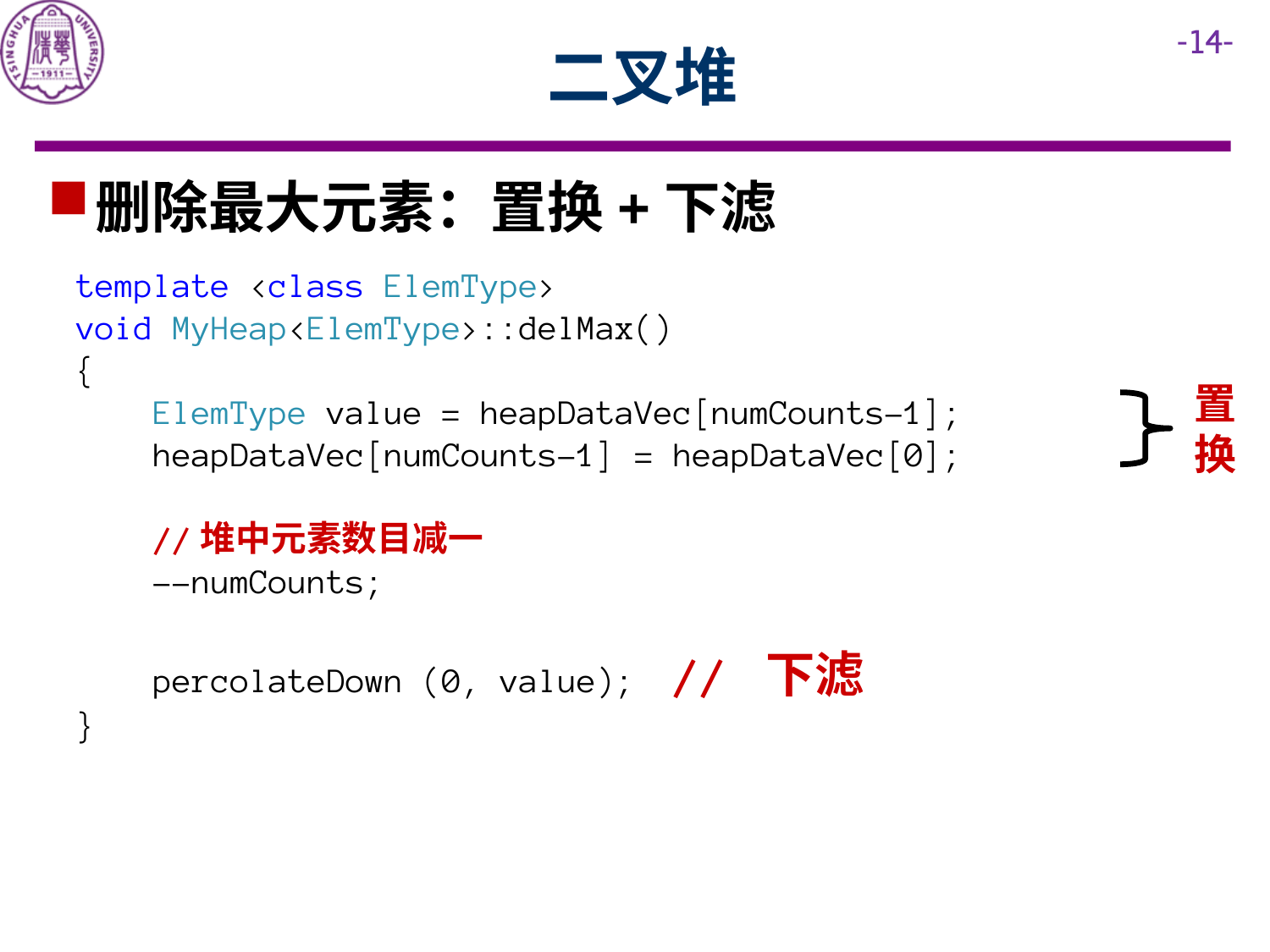

# 二叉堆
删除最大元素：置换+下滤
template <class ElemType>
void MyHeap<ElemType>::delMax()
{
    ElemType value = heapDataVec[numCounts-1];
    heapDataVec[numCounts-1] = heapDataVec[0];

    //堆中元素数目减一
    --numCounts;

    percolateDown (0, value);  // 下滤
}
置换